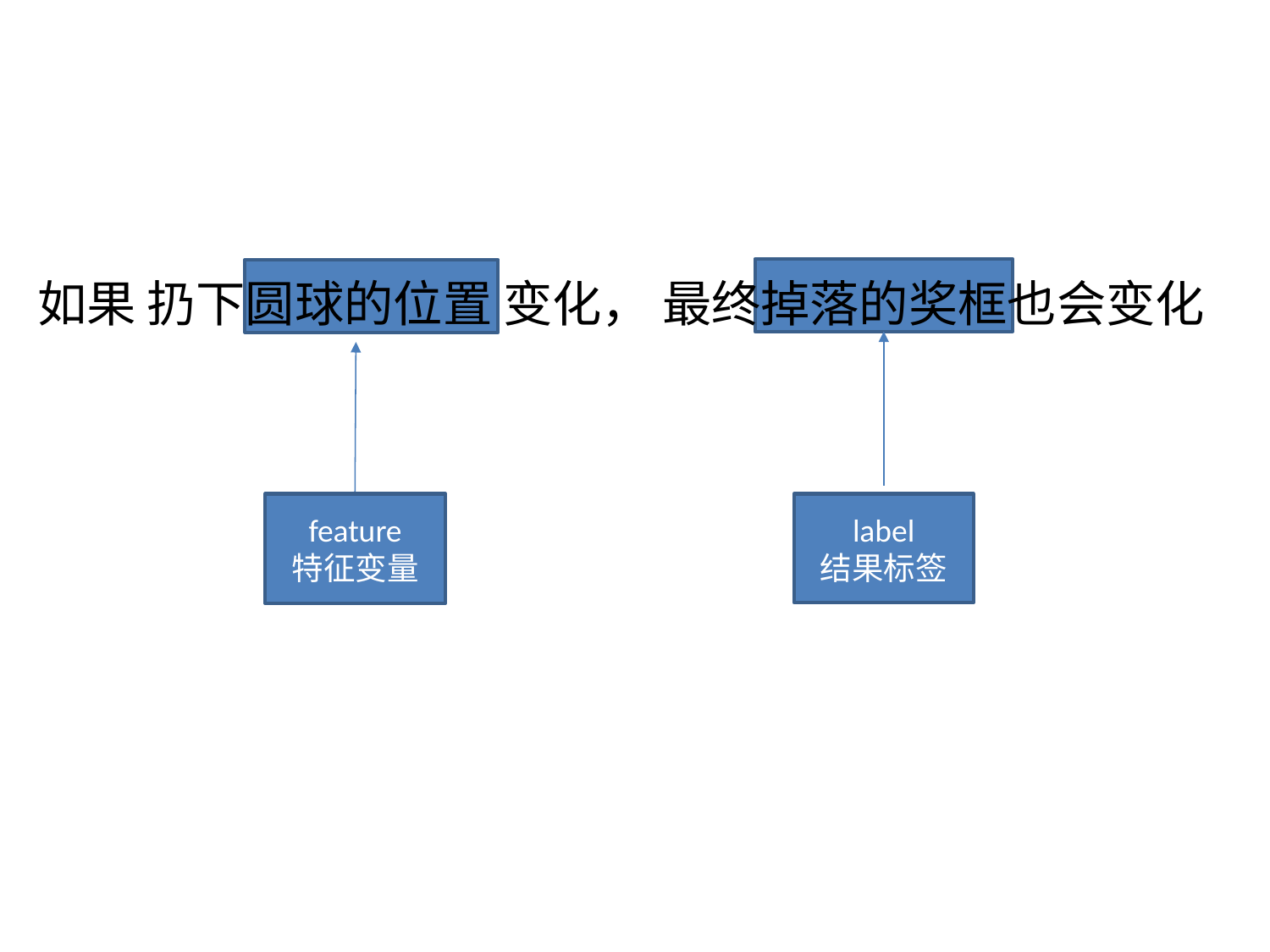

如果 扔下圆球的位置 变化， 最终掉落的奖框也会变化
feature
特征变量
label
结果标签